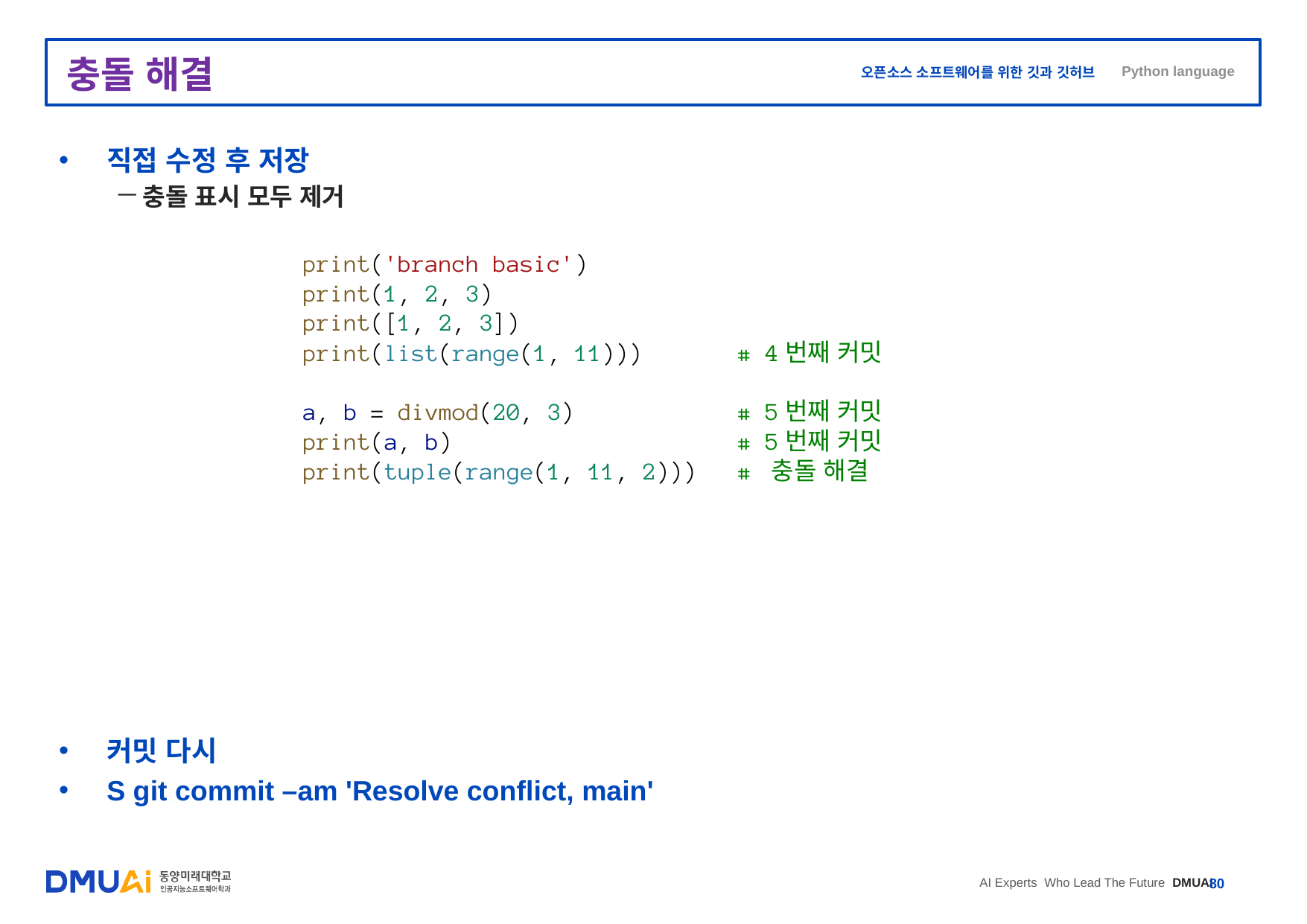

# 충돌 해결
직접 수정 후 저장
충돌 표시 모두 제거

커밋 다시
S git commit –am 'Resolve conflict, main'

print('branch basic')
print(1, 2, 3)
print([1, 2, 3])
print(list(range(1, 11)))       # 4번째 커밋
a, b = divmod(20, 3)            # 5번째 커밋
print(a, b)                     # 5번째 커밋
print(tuple(range(1, 11, 2)))   # 충돌 해결